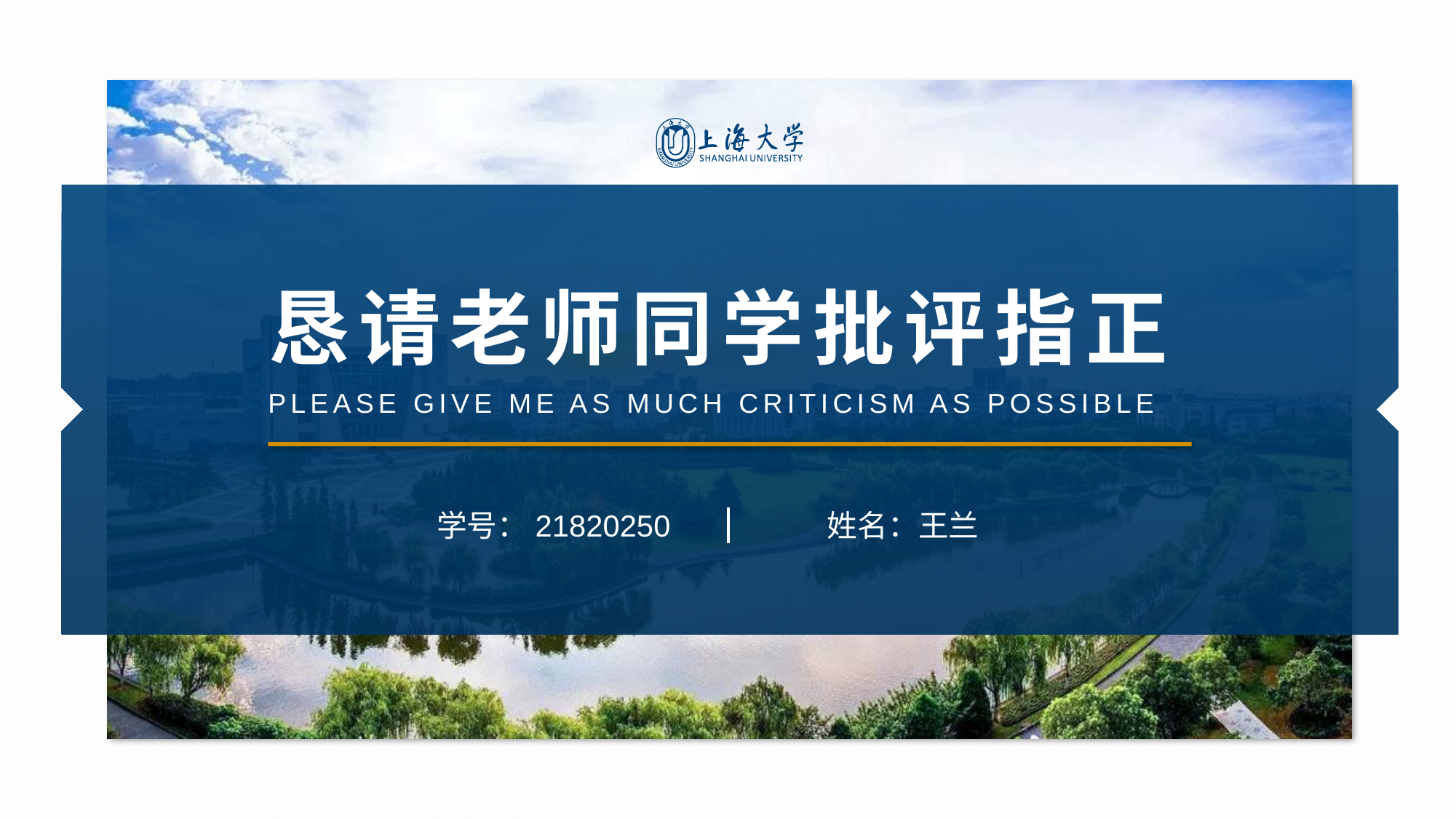

右键单击左侧缩略图→版式→选择【其他封底形式】
# 恳请老师同学批评指正
PLEASE GIVE ME AS MUCH CRITICISM AS POSSIBLE
学号：21820250
姓名：王兰